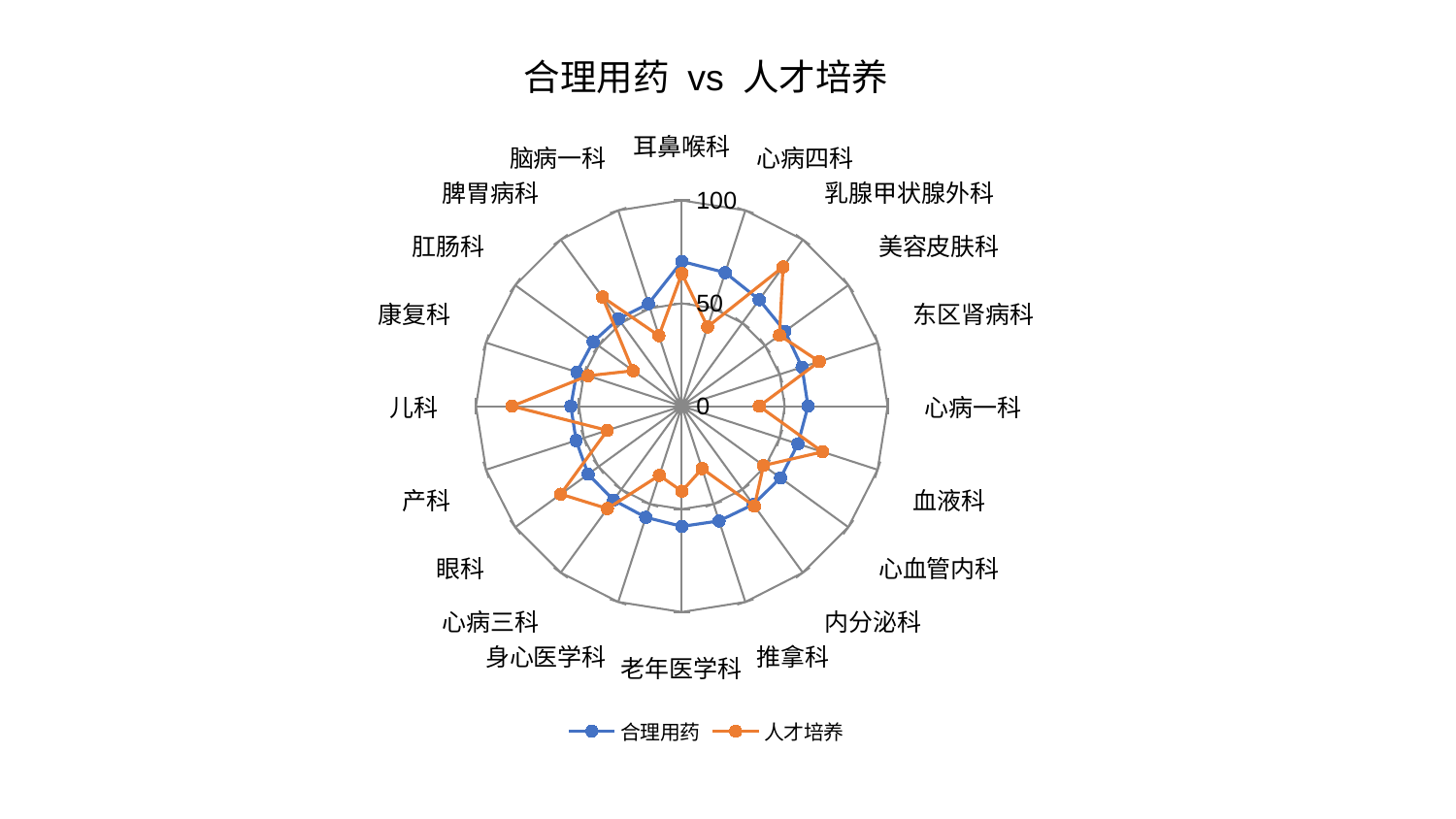

### Chart: 合理用药 vs 人才培养

| Category | 合理用药 | 人才培养 |
|---|---|---|
| 耳鼻喉科 | 70.33026116165905 | 64.45368229656556 |
| 心病四科 | 68.25834879838499 | 40.53327991884917 |
| 乳腺甲状腺外科 | 63.96492834715506 | 83.6583282734611 |
| 美容皮肤科 | 61.94663882267797 | 58.658553678512796 |
| 东区肾病科 | 61.412820570347606 | 70.20741459060731 |
| 心病一科 | 61.3086073401559 | 37.61440590261146 |
| 血液科 | 59.32281828373668 | 71.8712285079899 |
| 心血管内科 | 59.275473995818 | 49.0474746161207 |
| 内分泌科 | 59.041957109188075 | 60.05166759938785 |
| 推拿科 | 58.63155243061595 | 31.90647795310304 |
| 老年医学科 | 58.407859573262435 | 41.32315203787832 |
| 身心医学科 | 56.77988237846545 | 35.378947642296716 |
| 心病三科 | 56.40515940891871 | 61.50768573645549 |
| 眼科 | 56.23502501303179 | 72.74563137870429 |
| 产科 | 53.987207531537315 | 38.030513622102845 |
| 儿科 | 53.900581298133304 | 82.44496719951864 |
| 康复科 | 53.62472894885069 | 47.892510292085014 |
| 肛肠科 | 53.2616540349287 | 29.29254379379334 |
| 脾胃病科 | 52.45423842326716 | 65.61773307574866 |
| 脑病一科 | 52.34305166098097 | 36.0182211313489 |
61